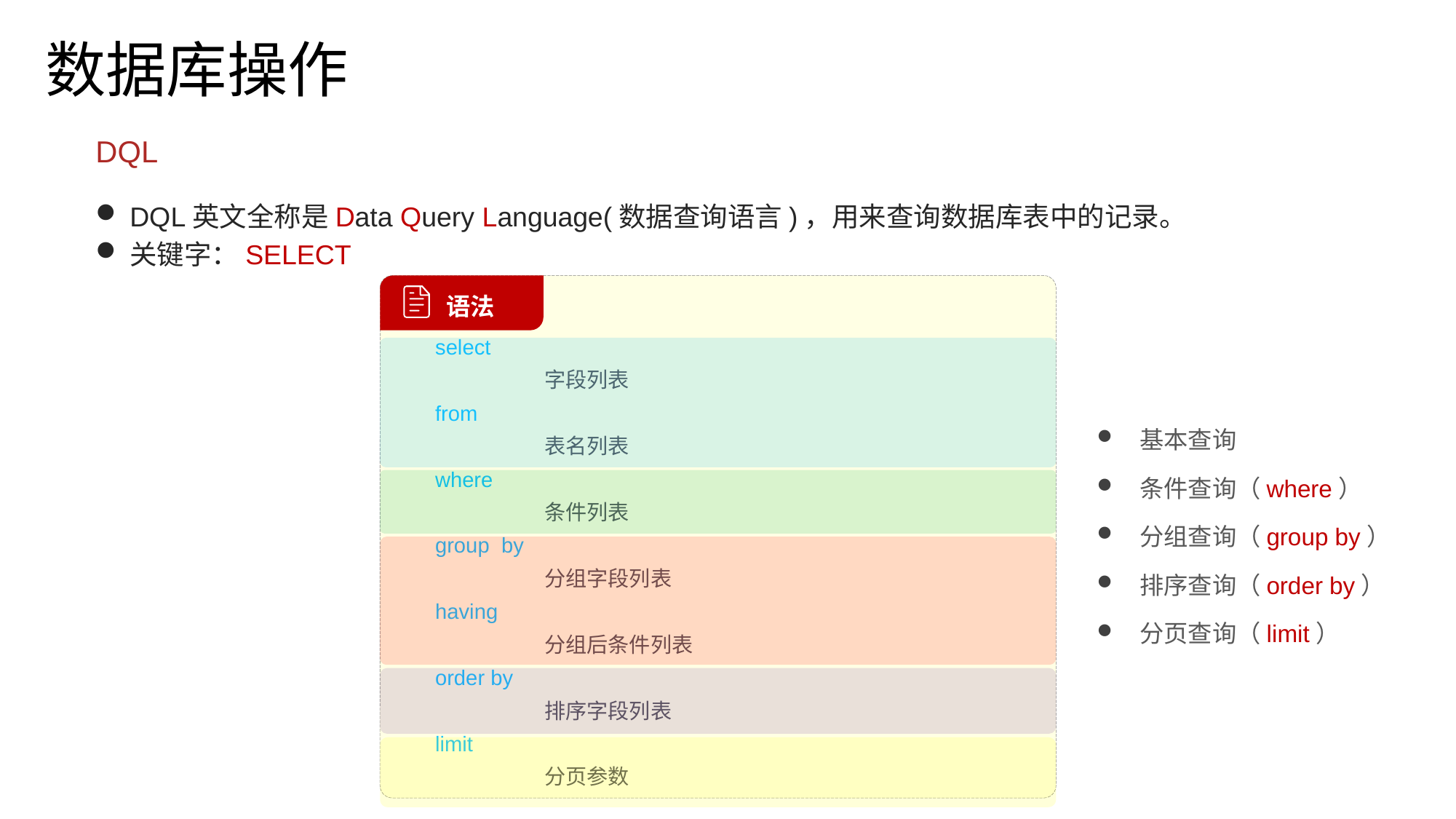

数据库操作
DQL
DQL英文全称是Data Query Language(数据查询语言)，用来查询数据库表中的记录。
关键字：SELECT

select
	字段列表
from
	表名列表
where
	条件列表
group  by
	分组字段列表
having
	分组后条件列表
order by
	排序字段列表
limit
	分页参数
        语法

基本查询
条件查询（where）
分组查询（group by）
排序查询（order by）
分页查询（limit）